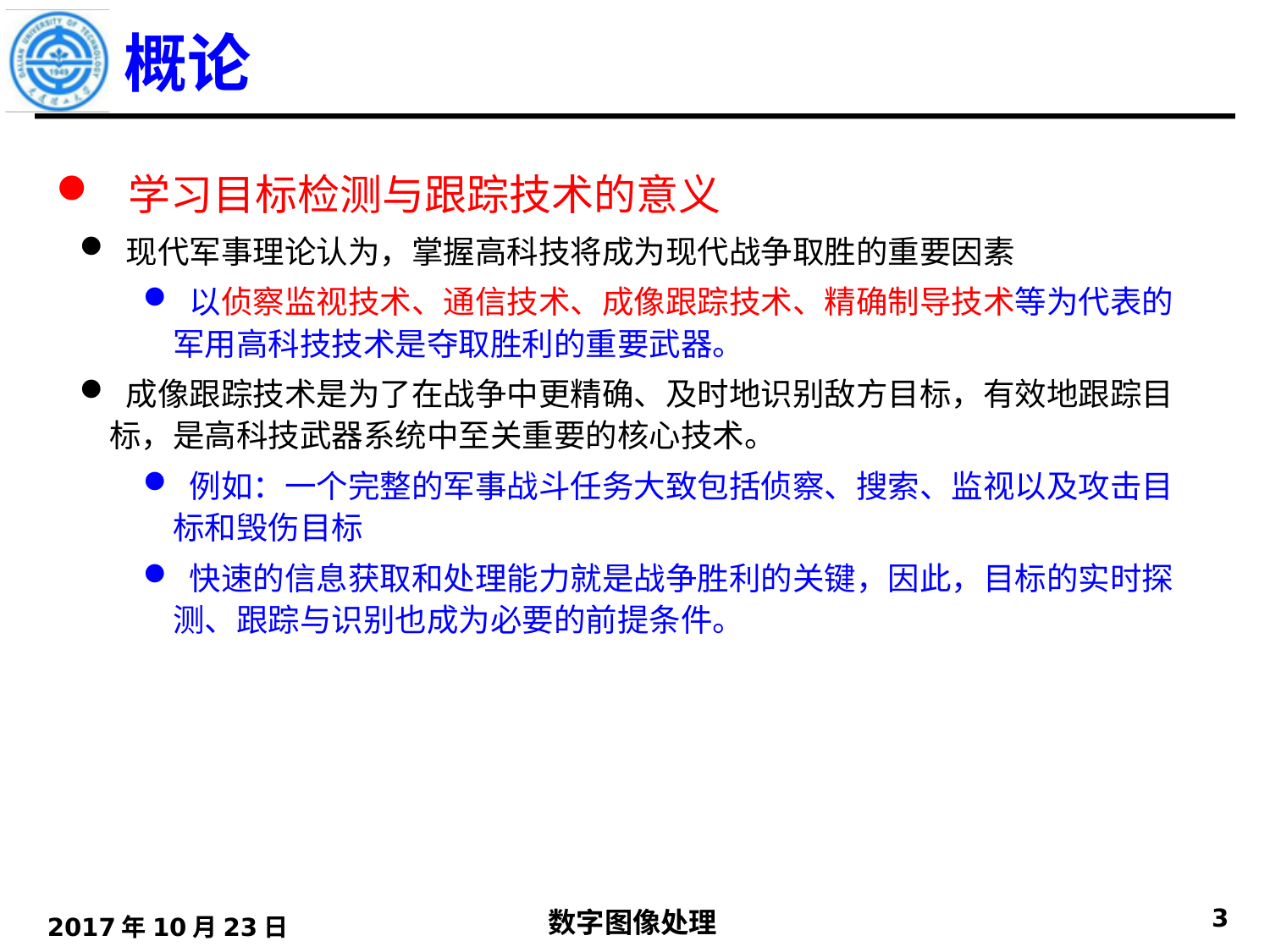

概论
  学习目标检测与跟踪技术的意义
 现代军事理论认为，掌握高科技将成为现代战争取胜的重要因素
 以侦察监视技术、通信技术、成像跟踪技术、精确制导技术等为代表的军用高科技技术是夺取胜利的重要武器。
 成像跟踪技术是为了在战争中更精确、及时地识别敌方目标，有效地跟踪目标，是高科技武器系统中至关重要的核心技术。
 例如：一个完整的军事战斗任务大致包括侦察、搜索、监视以及攻击目标和毁伤目标
 快速的信息获取和处理能力就是战争胜利的关键，因此，目标的实时探测、跟踪与识别也成为必要的前提条件。